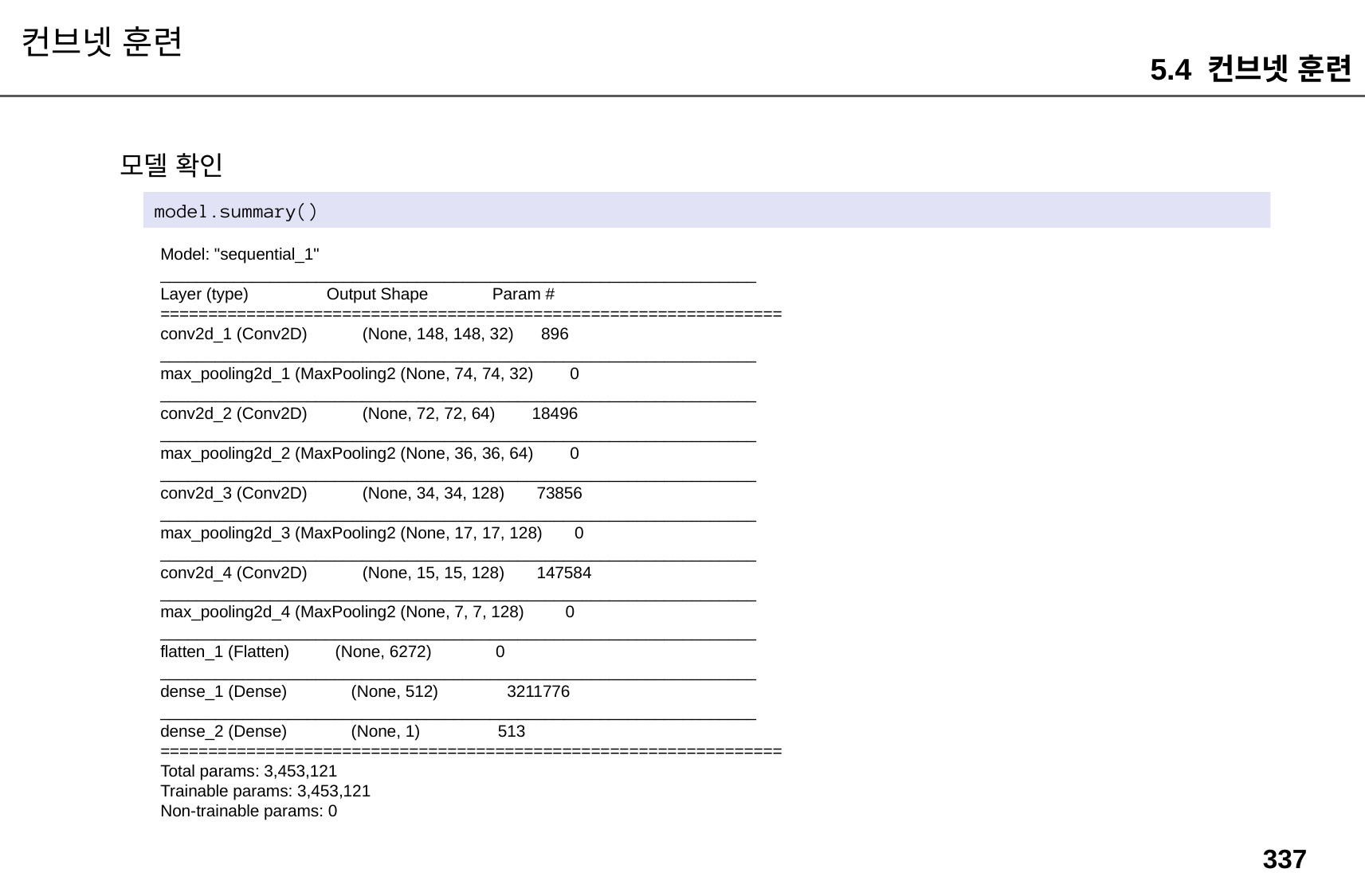

컨브넷 훈련
5.4 컨브넷 훈련
모델 확인
model.summary()
Model: "sequential_1"
_________________________________________________________________
Layer (type)                 Output Shape              Param #
=================================================================
conv2d_1 (Conv2D)            (None, 148, 148, 32)      896
_________________________________________________________________
max_pooling2d_1 (MaxPooling2 (None, 74, 74, 32)        0
_________________________________________________________________
conv2d_2 (Conv2D)            (None, 72, 72, 64)        18496
_________________________________________________________________
max_pooling2d_2 (MaxPooling2 (None, 36, 36, 64)        0
_________________________________________________________________
conv2d_3 (Conv2D)            (None, 34, 34, 128)       73856
_________________________________________________________________
max_pooling2d_3 (MaxPooling2 (None, 17, 17, 128)       0
_________________________________________________________________
conv2d_4 (Conv2D)            (None, 15, 15, 128)       147584
_________________________________________________________________
max_pooling2d_4 (MaxPooling2 (None, 7, 7, 128)         0
_________________________________________________________________
flatten_1 (Flatten)          (None, 6272)              0
_________________________________________________________________
dense_1 (Dense)              (None, 512)               3211776
_________________________________________________________________
dense_2 (Dense)              (None, 1)                 513
=================================================================
Total params: 3,453,121
Trainable params: 3,453,121
Non-trainable params: 0